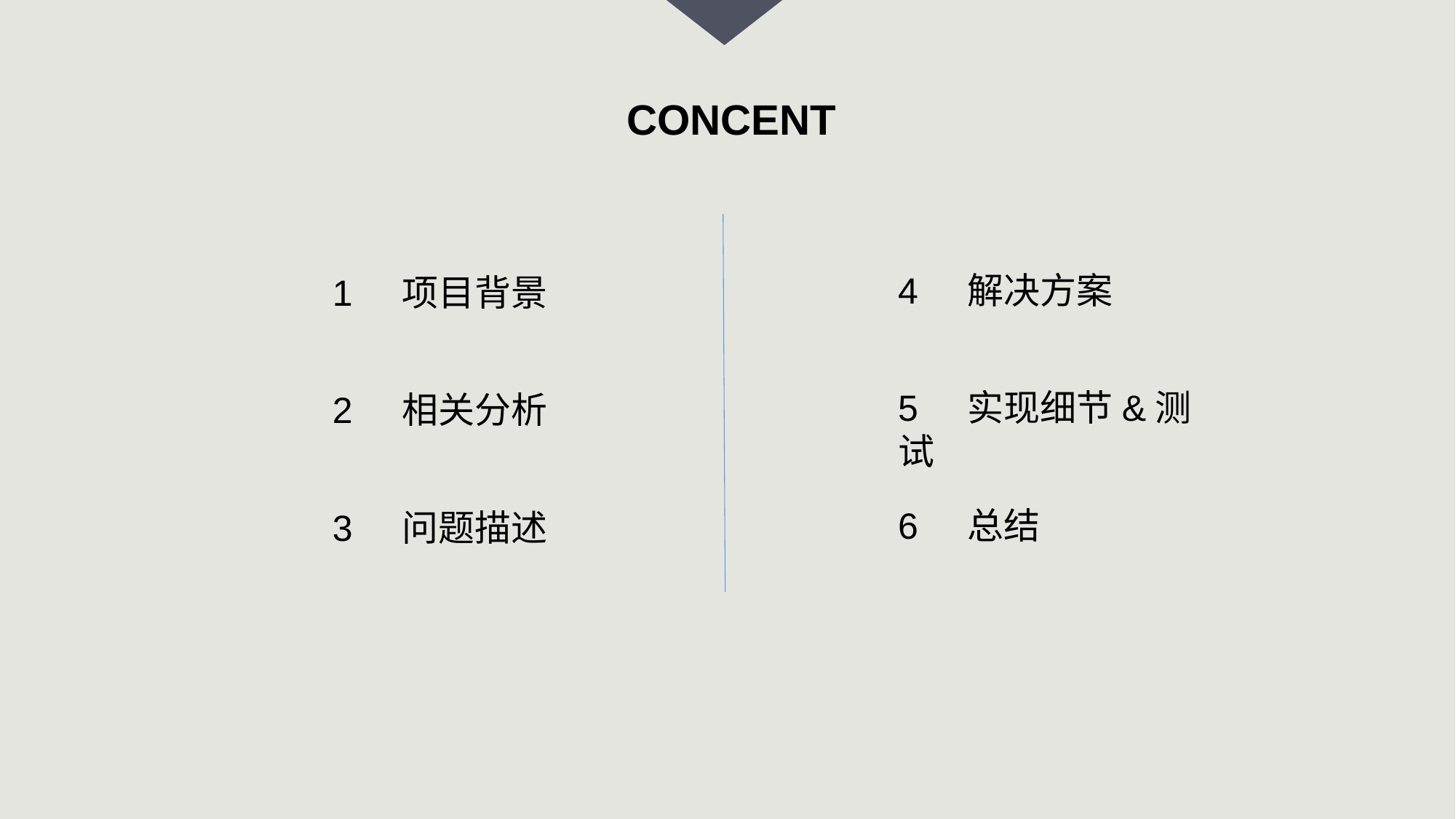

CONCENT
4    解决方案
1    项目背景

5    实现细节&测试
2    相关分析
6    总结
3    问题描述